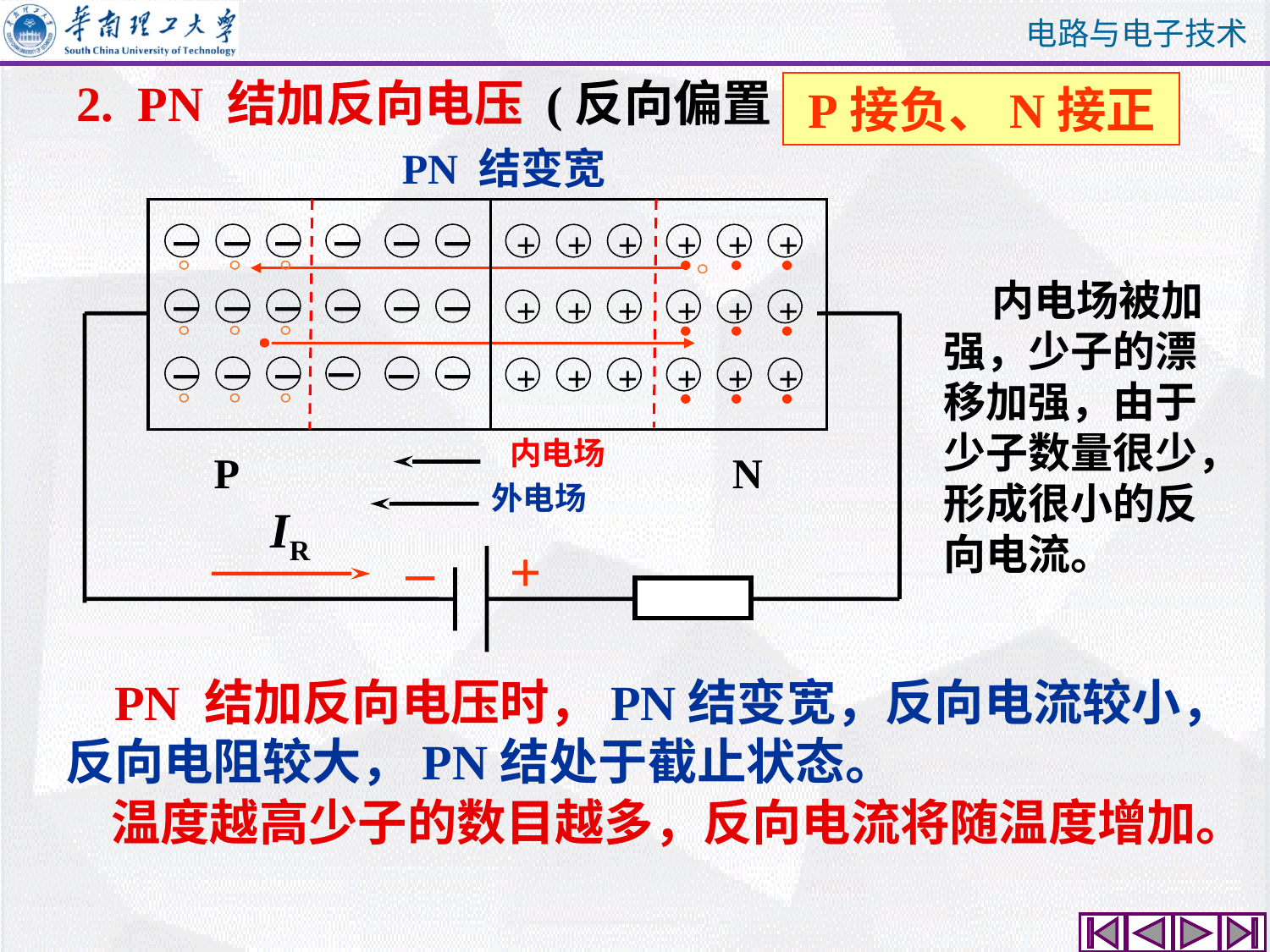

# 2.  PN 结加反向电压 (反向偏置)
 P接负、N接正
PN 结变宽

－

－
－
－

－
－
－

－
－
－
－
－

－

－

+

+

+

+

+

+

+
+

+

+

+

+

+

+

+

+

－
－
+

－
－
+

内电场

P
N

    内电场被加强，少子的漂移加强，由于少子数量很少，形成很小的反向电流。

–
+

外电场

IR

    PN 结加反向电压时，PN结变宽，反向电流较小，反向电阻较大，PN结处于截止状态。
温度越高少子的数目越多，反向电流将随温度增加。